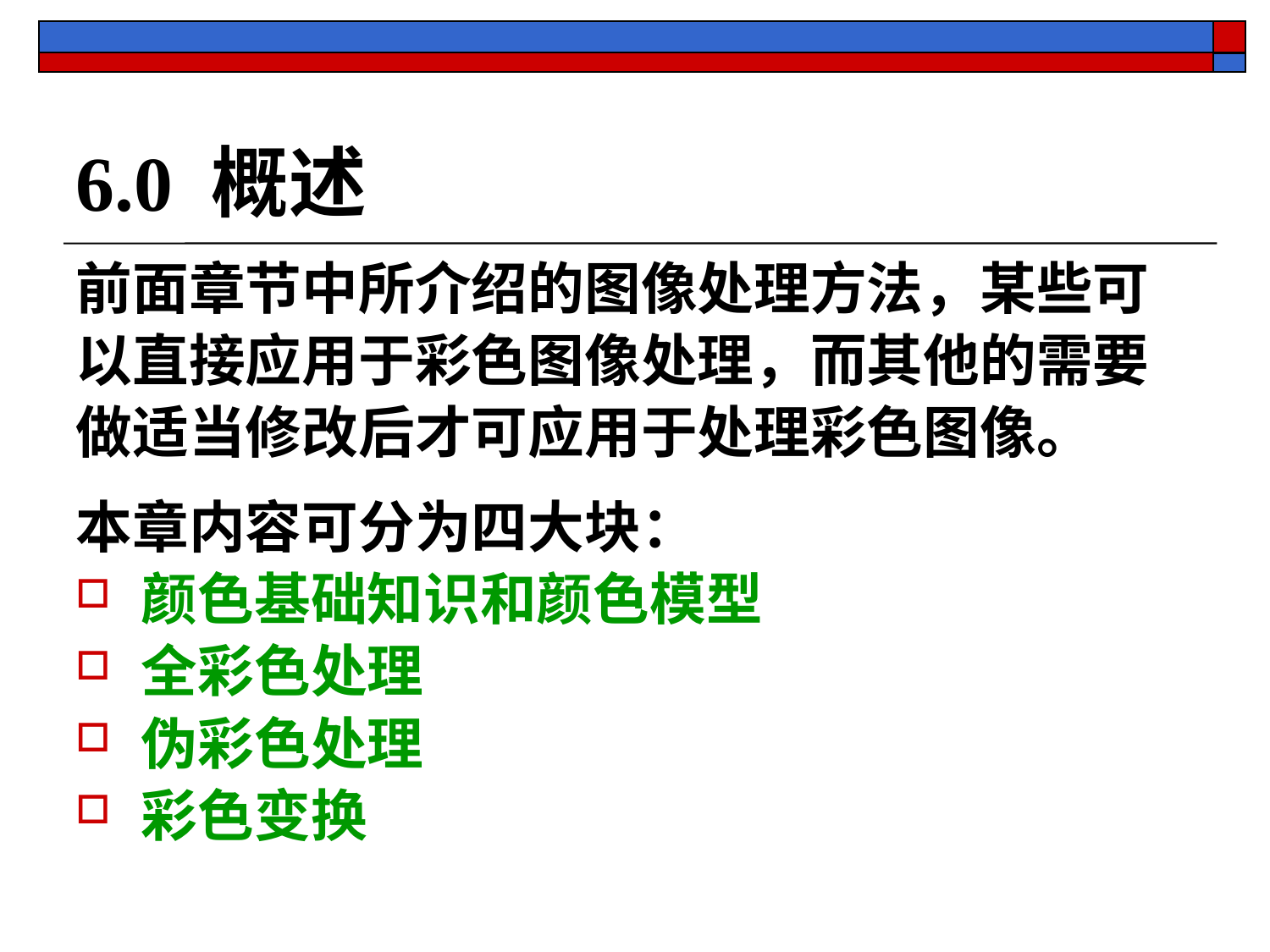

# 6.0 概述
前面章节中所介绍的图像处理方法，某些可
以直接应用于彩色图像处理，而其他的需要
做适当修改后才可应用于处理彩色图像。

本章内容可分为四大块：
颜色基础知识和颜色模型
全彩色处理
伪彩色处理
彩色变换
4